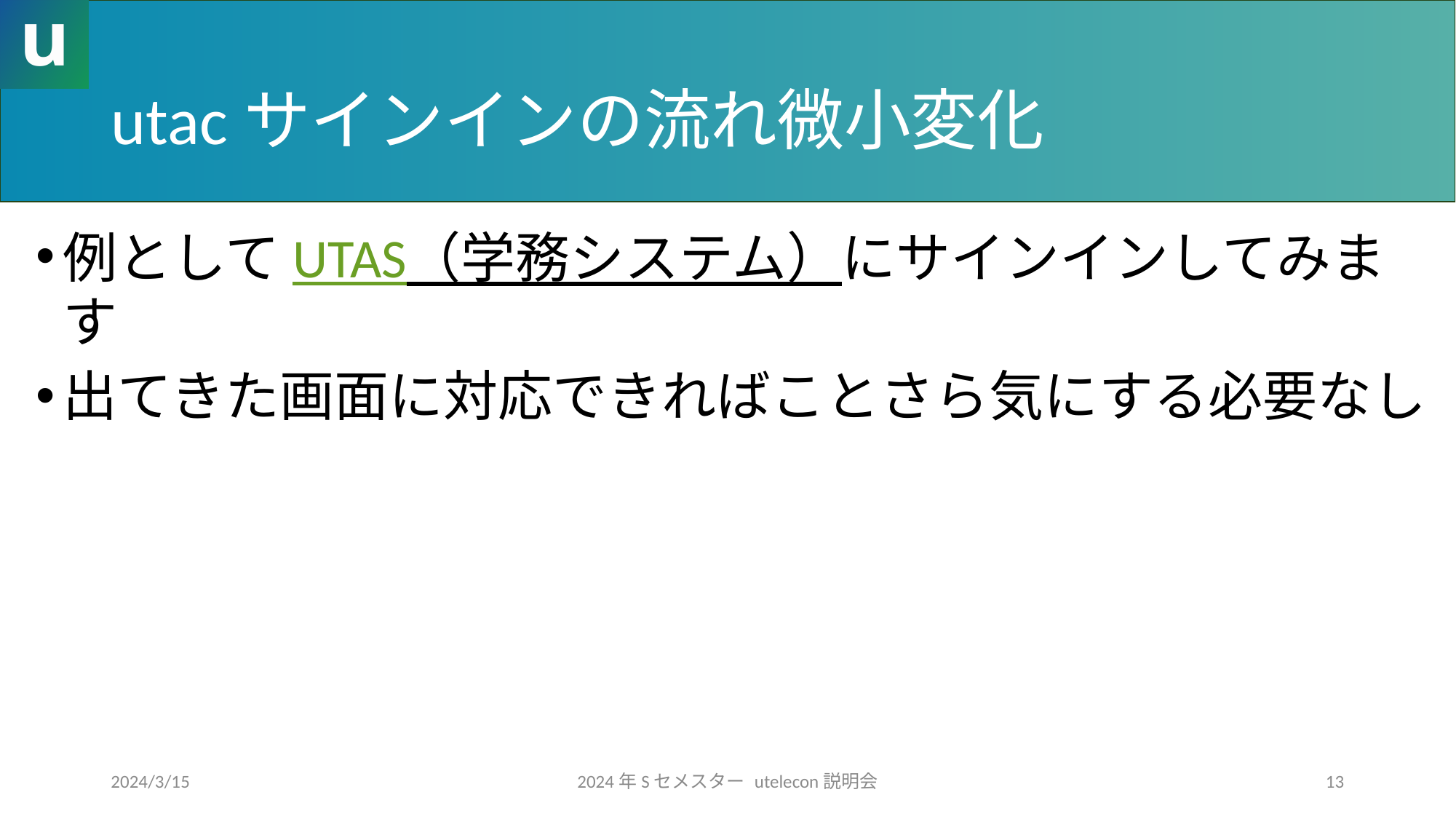

# utacサインインの流れ微小変化
例としてUTAS（学務システム）にサインインしてみます
出てきた画面に対応できればことさら気にする必要なし
2024/3/15
2024年Sセメスター utelecon説明会
13